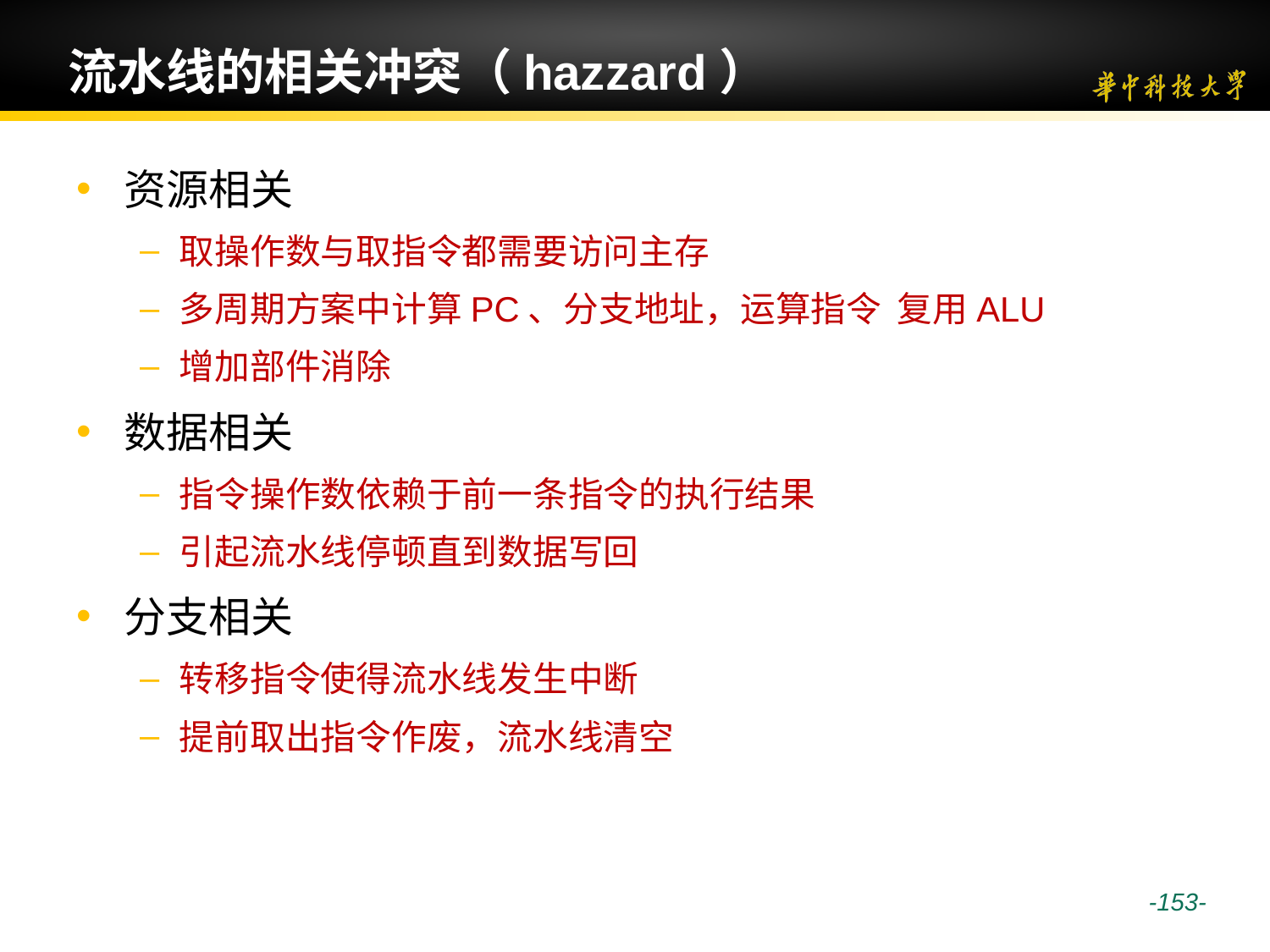

# 流水线的相关冲突（hazzard）
资源相关
取操作数与取指令都需要访问主存
多周期方案中计算PC、分支地址，运算指令  复用ALU
增加部件消除
数据相关
指令操作数依赖于前一条指令的执行结果
引起流水线停顿直到数据写回
分支相关
转移指令使得流水线发生中断
提前取出指令作废，流水线清空

 -153-